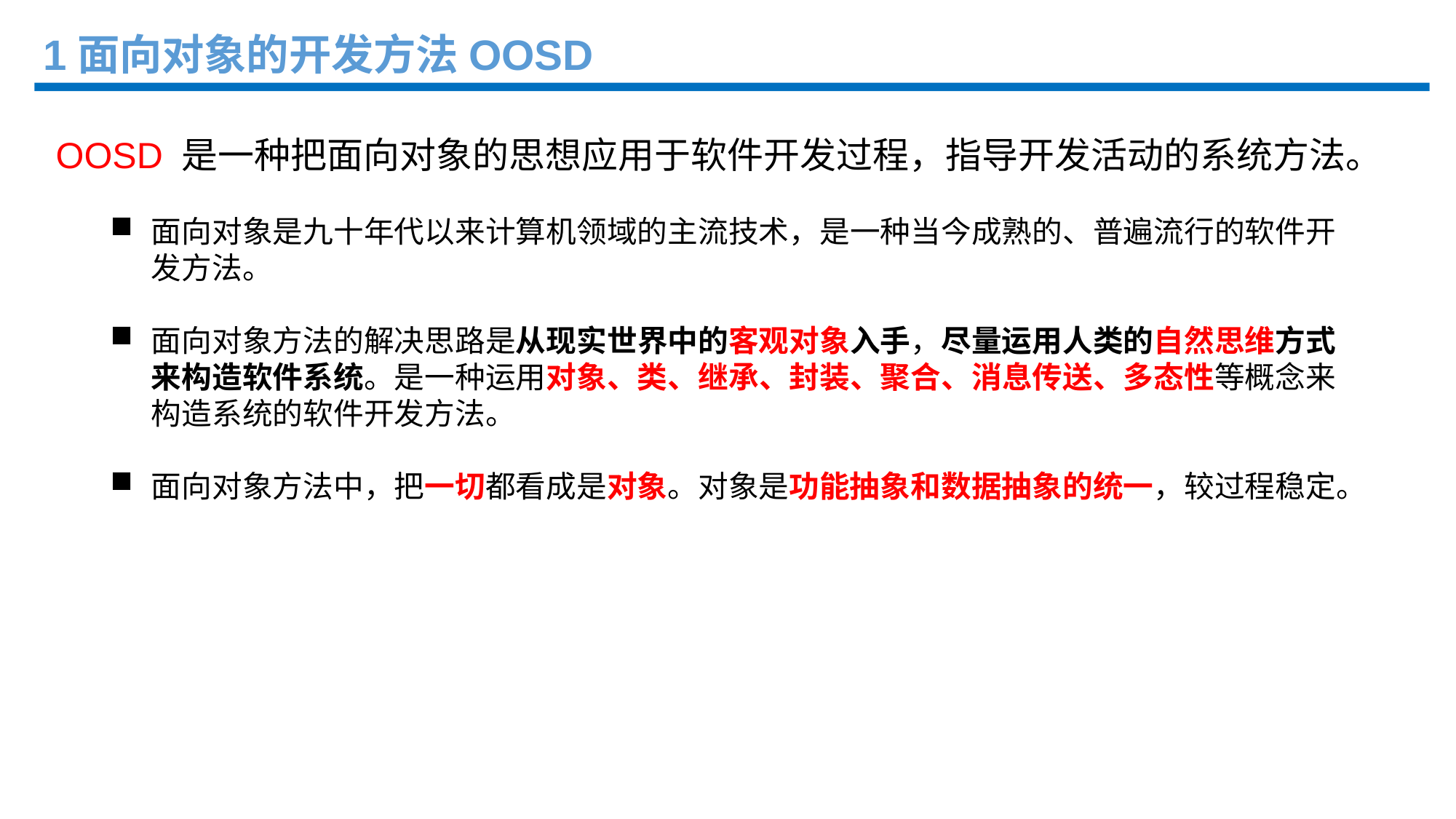

1面向对象的开发方法OOSD
OOSD 是一种把面向对象的思想应用于软件开发过程，指导开发活动的系统方法。

面向对象是九十年代以来计算机领域的主流技术，是一种当今成熟的、普遍流行的软件开发方法。

面向对象方法的解决思路是从现实世界中的客观对象入手，尽量运用人类的自然思维方式来构造软件系统。是一种运用对象、类、继承、封装、聚合、消息传送、多态性等概念来构造系统的软件开发方法。

面向对象方法中，把一切都看成是对象。对象是功能抽象和数据抽象的统一，较过程稳定。